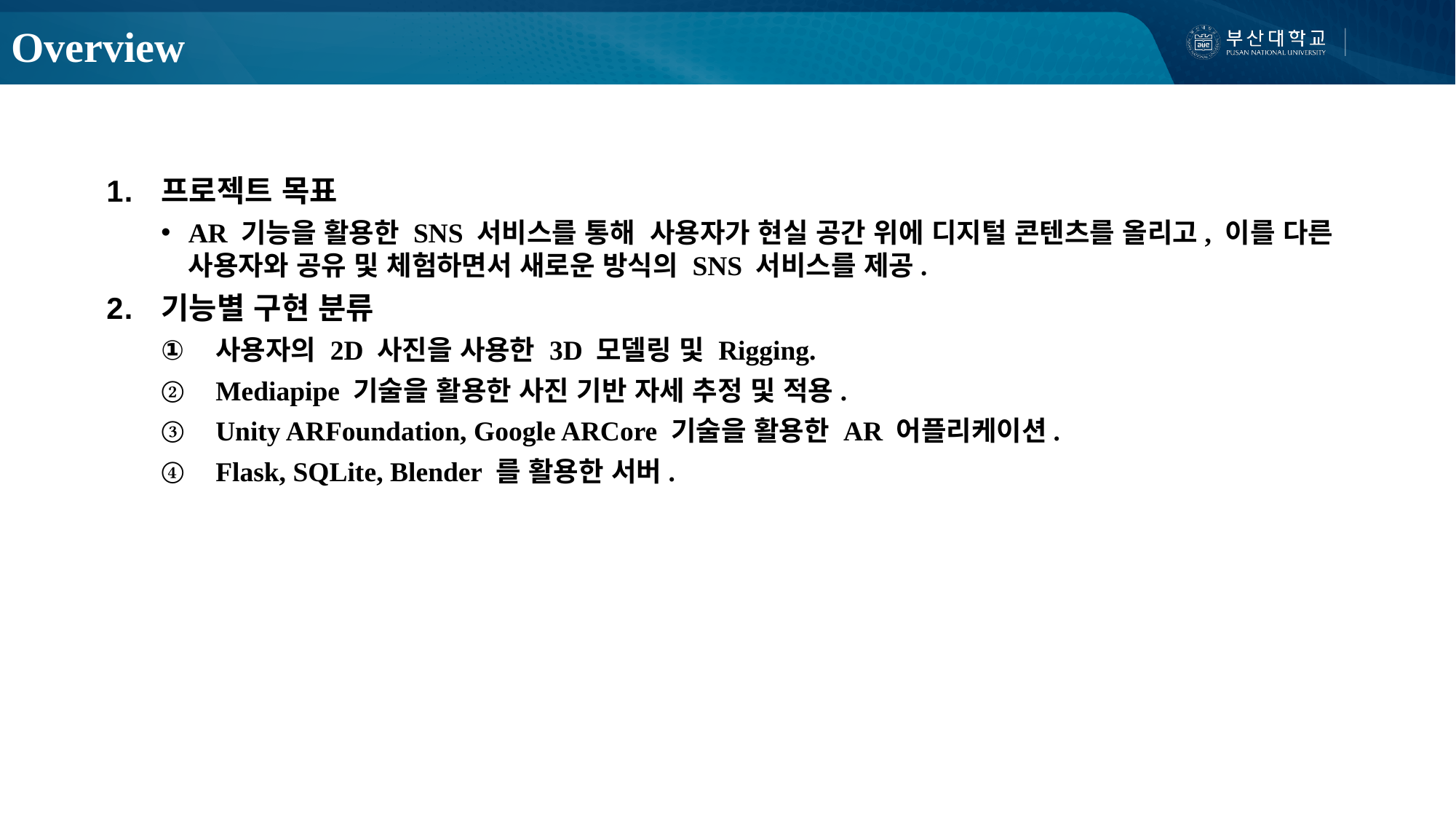

# Overview

프로젝트 목표
AR 기능을 활용한 SNS 서비스를 통해  사용자가 현실 공간 위에 디지털 콘텐츠를 올리고, 이를 다른 사용자와 공유 및 체험하면서 새로운 방식의 SNS 서비스를 제공.
기능별 구현 분류
사용자의 2D 사진을 사용한 3D 모델링 및 Rigging.
Mediapipe 기술을 활용한 사진 기반 자세 추정 및 적용.
Unity ARFoundation, Google ARCore 기술을 활용한 AR 어플리케이션.
Flask, SQLite, Blender 를 활용한 서버.